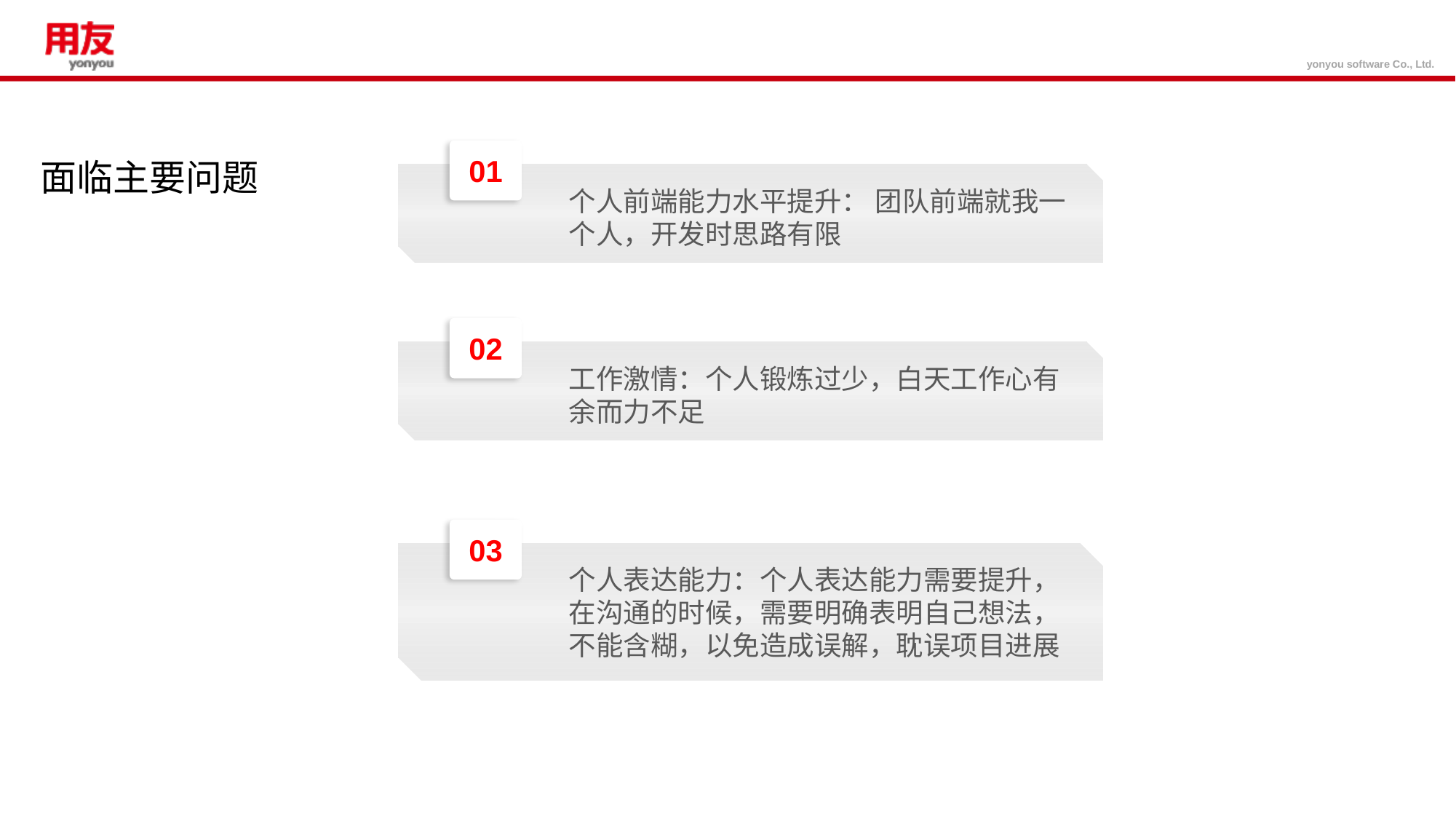

01

个人前端能力水平提升： 团队前端就我一个人，开发时思路有限
面临主要问题

02

工作激情：个人锻炼过少，白天工作心有余而力不足
03

个人表达能力：个人表达能力需要提升，在沟通的时候，需要明确表明自己想法，不能含糊，以免造成误解，耽误项目进展